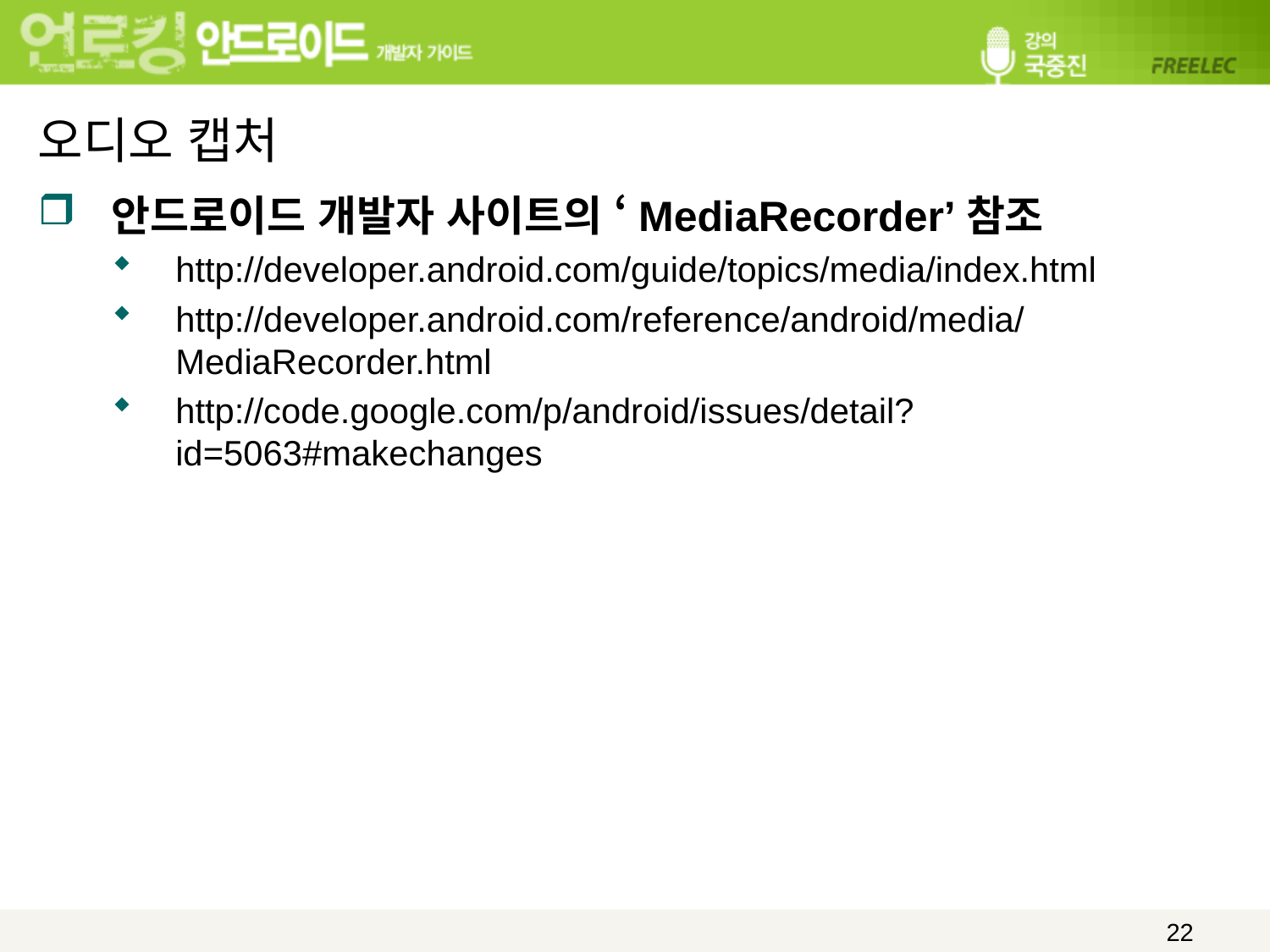

# 오디오 캡처
안드로이드 개발자 사이트의 ‘MediaRecorder’참조
http://developer.android.com/guide/topics/media/index.html
http://developer.android.com/reference/android/media/MediaRecorder.html
http://code.google.com/p/android/issues/detail?id=5063#makechanges

22